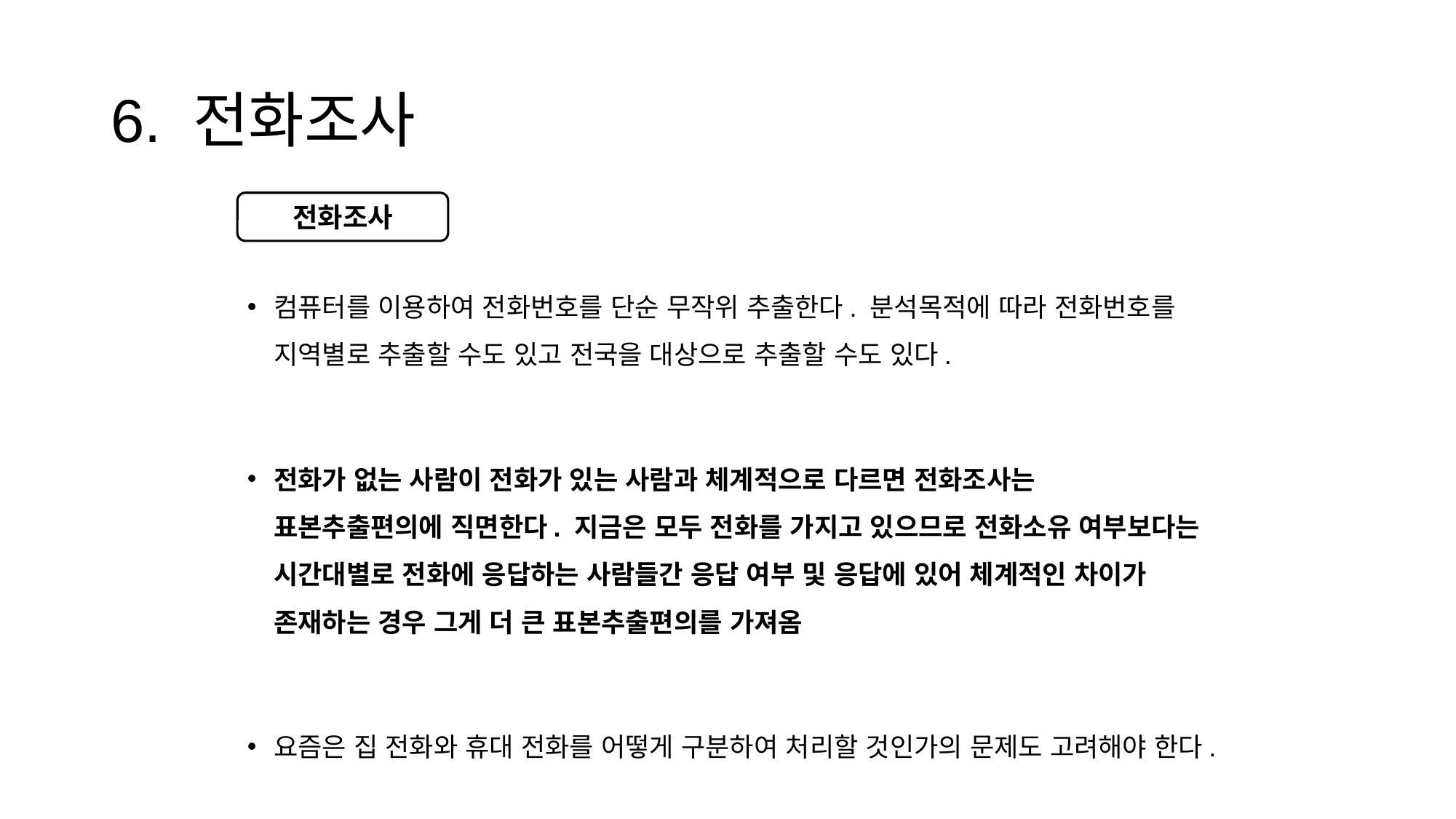

# 6. 전화조사

컴퓨터를 이용하여 전화번호를 단순 무작위 추출한다. 분석목적에 따라 전화번호를 지역별로 추출할 수도 있고 전국을 대상으로 추출할 수도 있다.

전화가 없는 사람이 전화가 있는 사람과 체계적으로 다르면 전화조사는 표본추출편의에 직면한다. 지금은 모두 전화를 가지고 있으므로 전화소유 여부보다는 시간대별로 전화에 응답하는 사람들간 응답 여부 및 응답에 있어 체계적인 차이가 존재하는 경우 그게 더 큰 표본추출편의를 가져옴

요즘은 집 전화와 휴대 전화를 어떻게 구분하여 처리할 것인가의 문제도 고려해야 한다.
전화조사